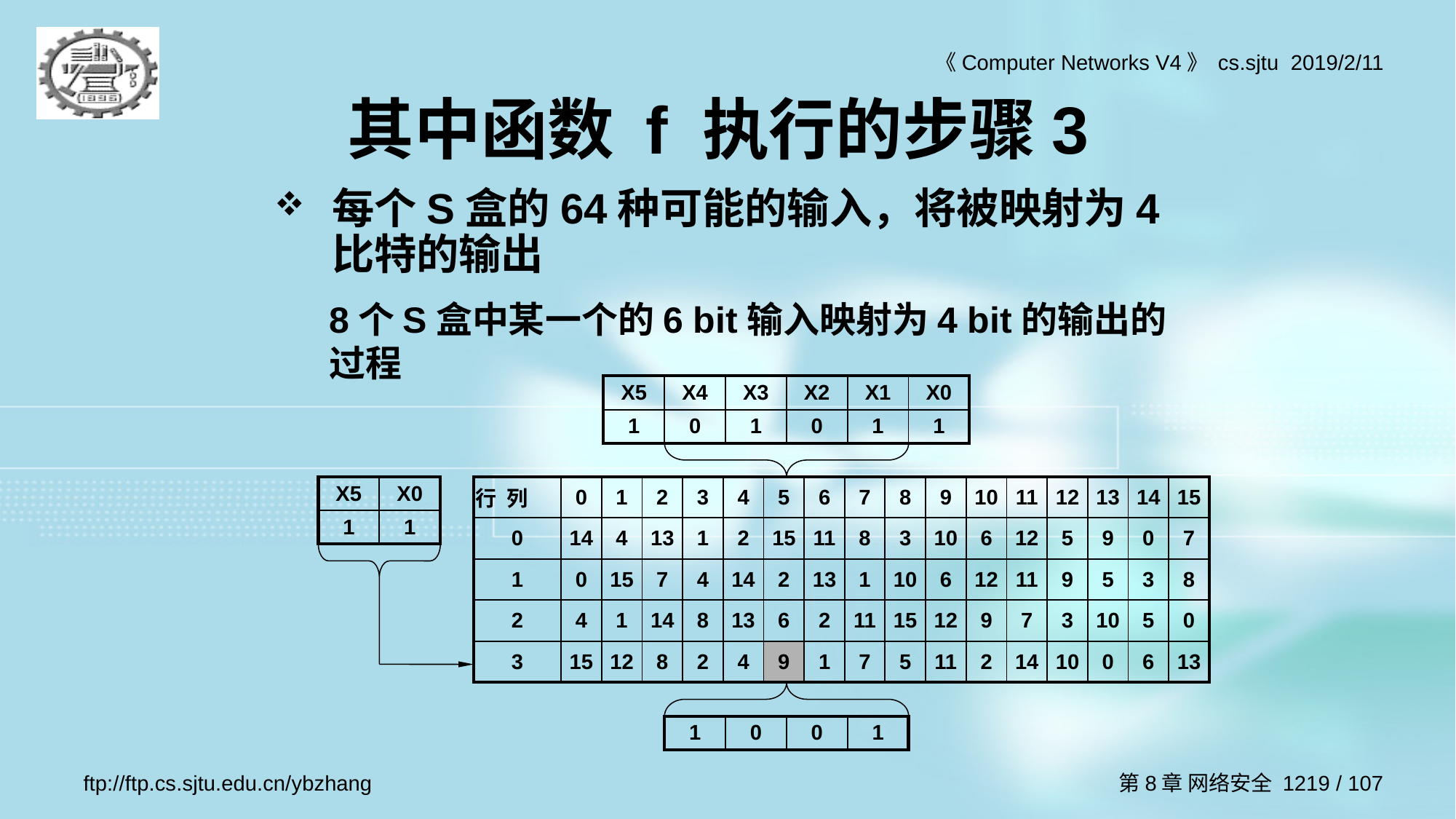

# 其中函数 f 执行的步骤3
每个S盒的64种可能的输入，将被映射为4比特的输出
8个S盒中某一个的6 bit输入映射为4 bit的输出的过程

| X5 | X4 | X3 | X2 | X1 | X0 |
| --- | --- | --- | --- | --- | --- |
| 1 | 0 | 1 | 0 | 1 | 1 |
| X5 | X0 |
| --- | --- |
| 1 | 1 |
| 行 列 | 0 | 1 | 2 | 3 | 4 | 5 | 6 | 7 | 8 | 9 | 10 | 11 | 12 | 13 | 14 | 15 |
| --- | --- | --- | --- | --- | --- | --- | --- | --- | --- | --- | --- | --- | --- | --- | --- | --- |
| 0 | 14 | 4 | 13 | 1 | 2 | 15 | 11 | 8 | 3 | 10 | 6 | 12 | 5 | 9 | 0 | 7 |
| 1 | 0 | 15 | 7 | 4 | 14 | 2 | 13 | 1 | 10 | 6 | 12 | 11 | 9 | 5 | 3 | 8 |
| 2 | 4 | 1 | 14 | 8 | 13 | 6 | 2 | 11 | 15 | 12 | 9 | 7 | 3 | 10 | 5 | 0 |
| 3 | 15 | 12 | 8 | 2 | 4 | 9 | 1 | 7 | 5 | 11 | 2 | 14 | 10 | 0 | 6 | 13 |

| 1 | 0 | 0 | 1 |
| --- | --- | --- | --- |